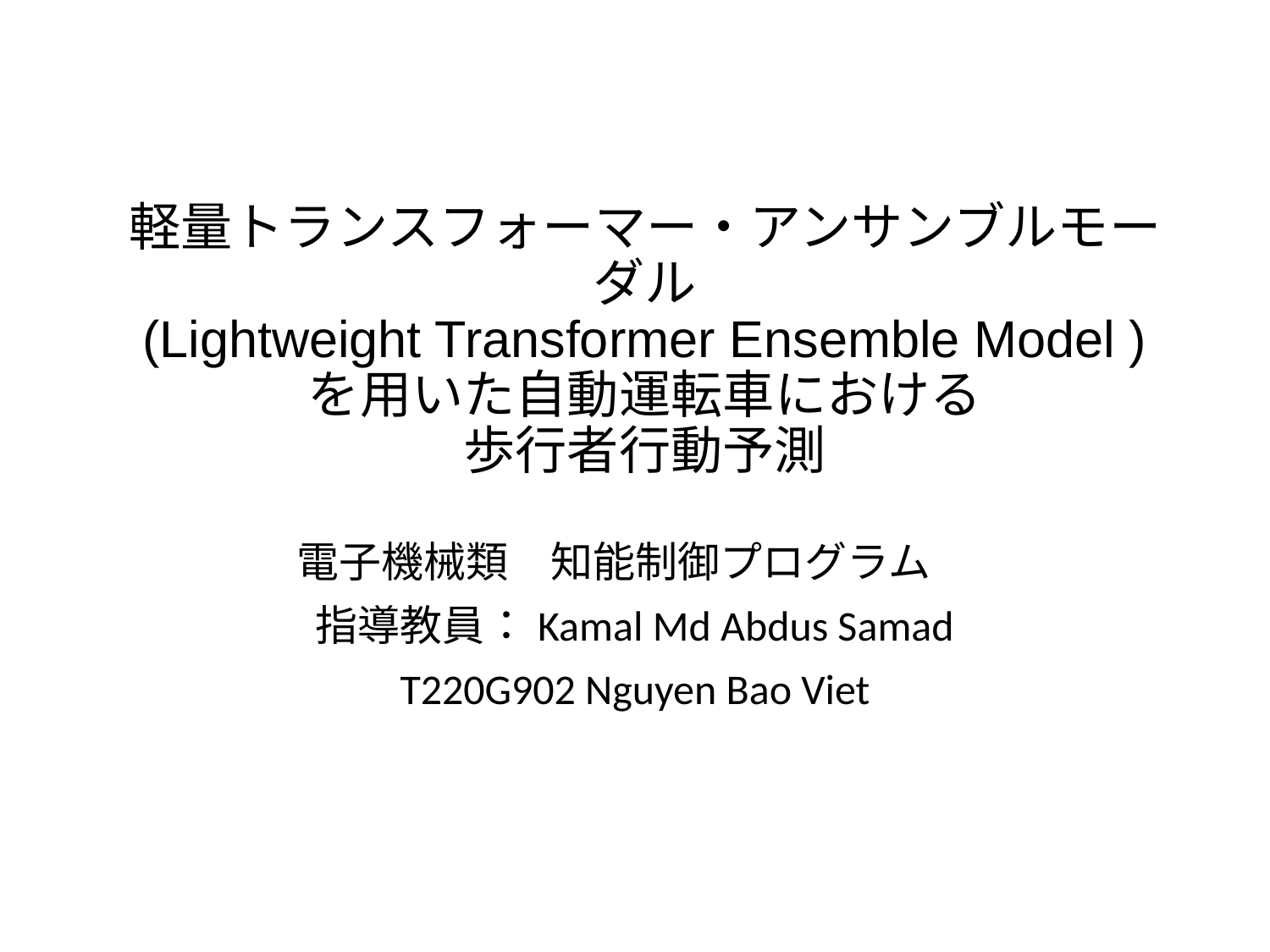

# 軽量トランスフォーマー・アンサンブルモーダル (Lightweight Transformer Ensemble Model ) を用いた自動運転車における 歩行者行動予測
電子機械類　知能制御プログラム
指導教員：Kamal Md Abdus Samad
T220G902 Nguyen Bao Viet
1